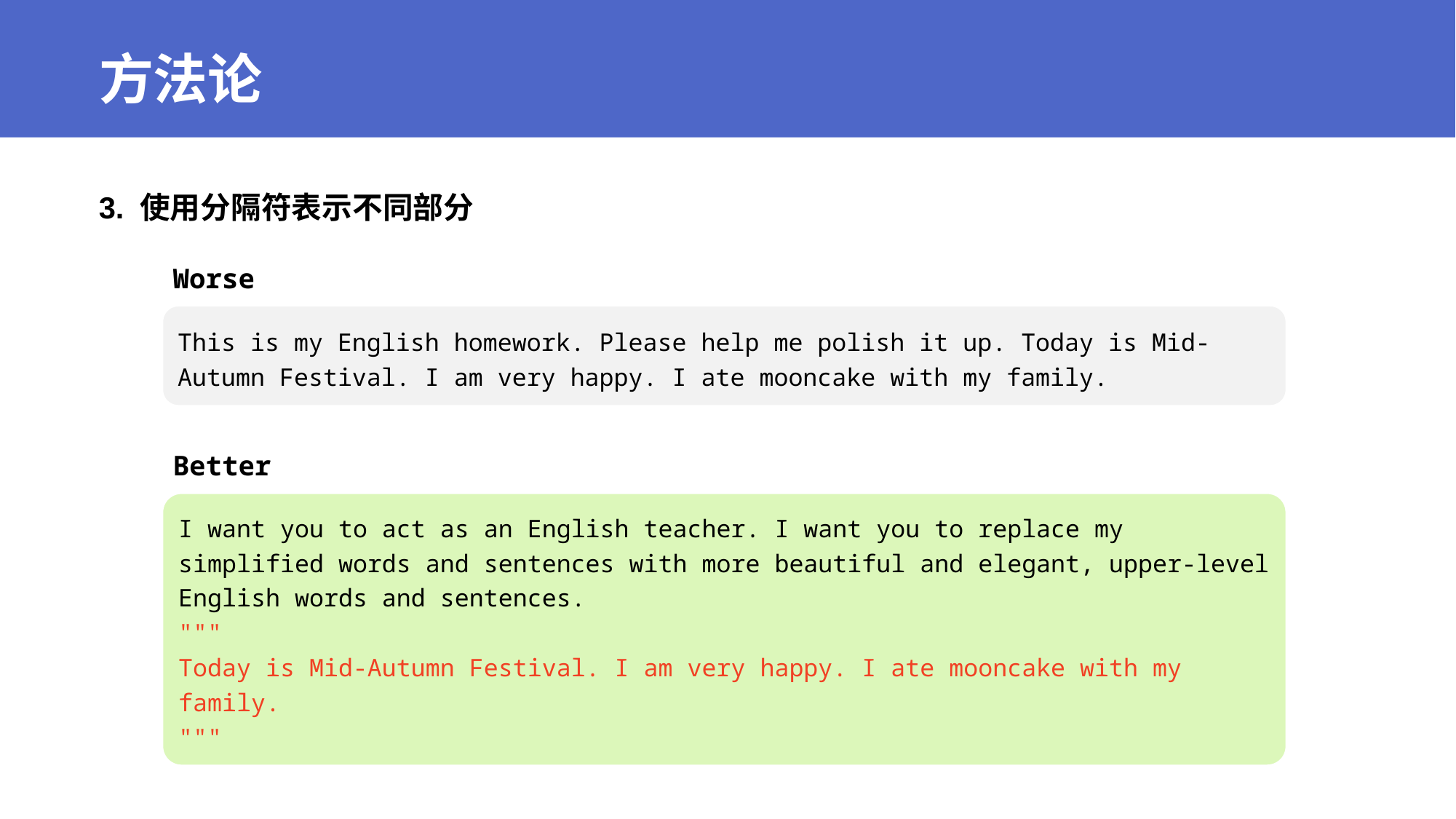

# 方法论
3. 使用分隔符表示不同部分
Worse
This is my English homework. Please help me polish it up. Today is Mid-Autumn Festival. I am very happy. I ate mooncake with my family.
Better
I want you to act as an English teacher. I want you to replace my simplified words and sentences with more beautiful and elegant, upper-level English words and sentences.
"""
Today is Mid-Autumn Festival. I am very happy. I ate mooncake with my family.
"""